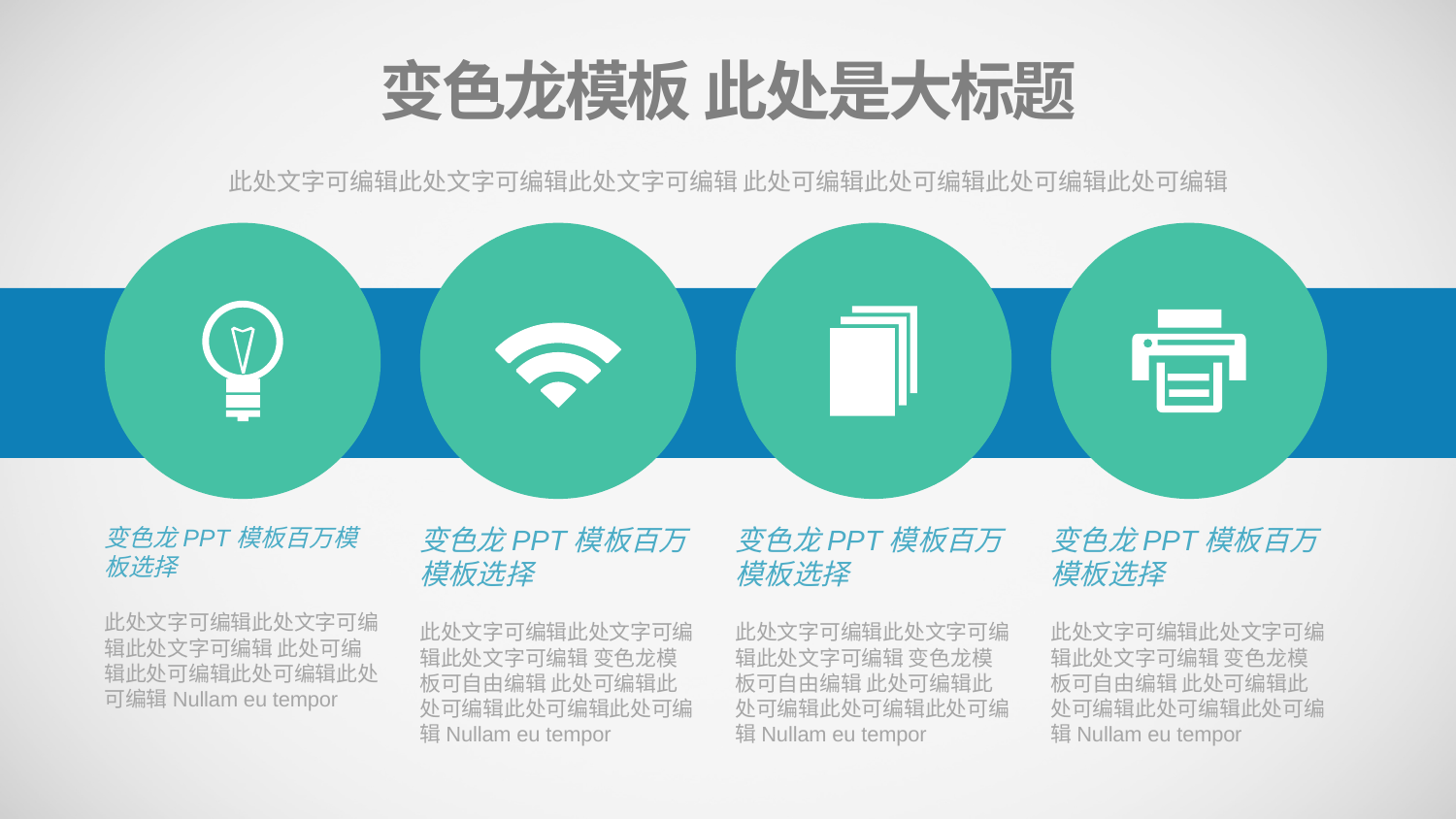

变色龙模板 此处是大标题
此处文字可编辑此处文字可编辑此处文字可编辑 此处可编辑此处可编辑此处可编辑此处可编辑

变色龙PPT模板百万模板选择

此处文字可编辑此处文字可编辑此处文字可编辑 此处可编辑此处可编辑此处可编辑此处可编辑Nullam eu tempor
变色龙PPT模板百万模板选择

此处文字可编辑此处文字可编辑此处文字可编辑 变色龙模板可自由编辑 此处可编辑此处可编辑此处可编辑此处可编辑Nullam eu tempor
变色龙PPT模板百万模板选择

此处文字可编辑此处文字可编辑此处文字可编辑 变色龙模板可自由编辑 此处可编辑此处可编辑此处可编辑此处可编辑Nullam eu tempor
变色龙PPT模板百万模板选择

此处文字可编辑此处文字可编辑此处文字可编辑 变色龙模板可自由编辑 此处可编辑此处可编辑此处可编辑此处可编辑Nullam eu tempor